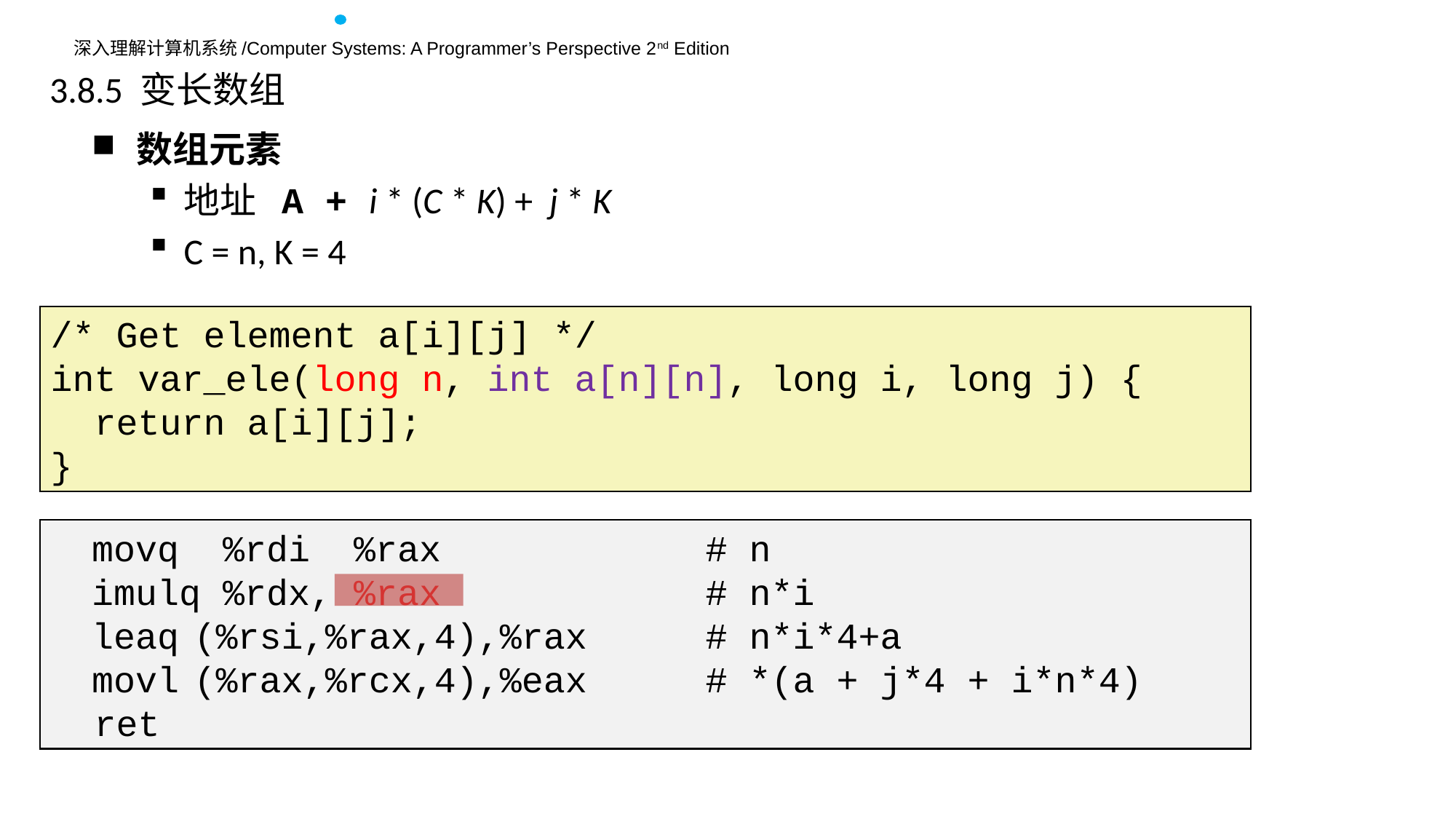

3.8.5 变长数组
数组元素
地址  A + i * (C * K) +  j * K
C = n, K = 4
/* Get element a[i][j] */
int var_ele(long n, int a[n][n], long i, long j) {
  return a[i][j];
}
	movq  %rdi  %rax			# n
	imulq %rdx, %rax			# n*i
	leaq	(%rsi,%rax,4),%rax		# n*i*4+a
	movl	(%rax,%rcx,4),%eax		# *(a + j*4 + i*n*4)
  ret